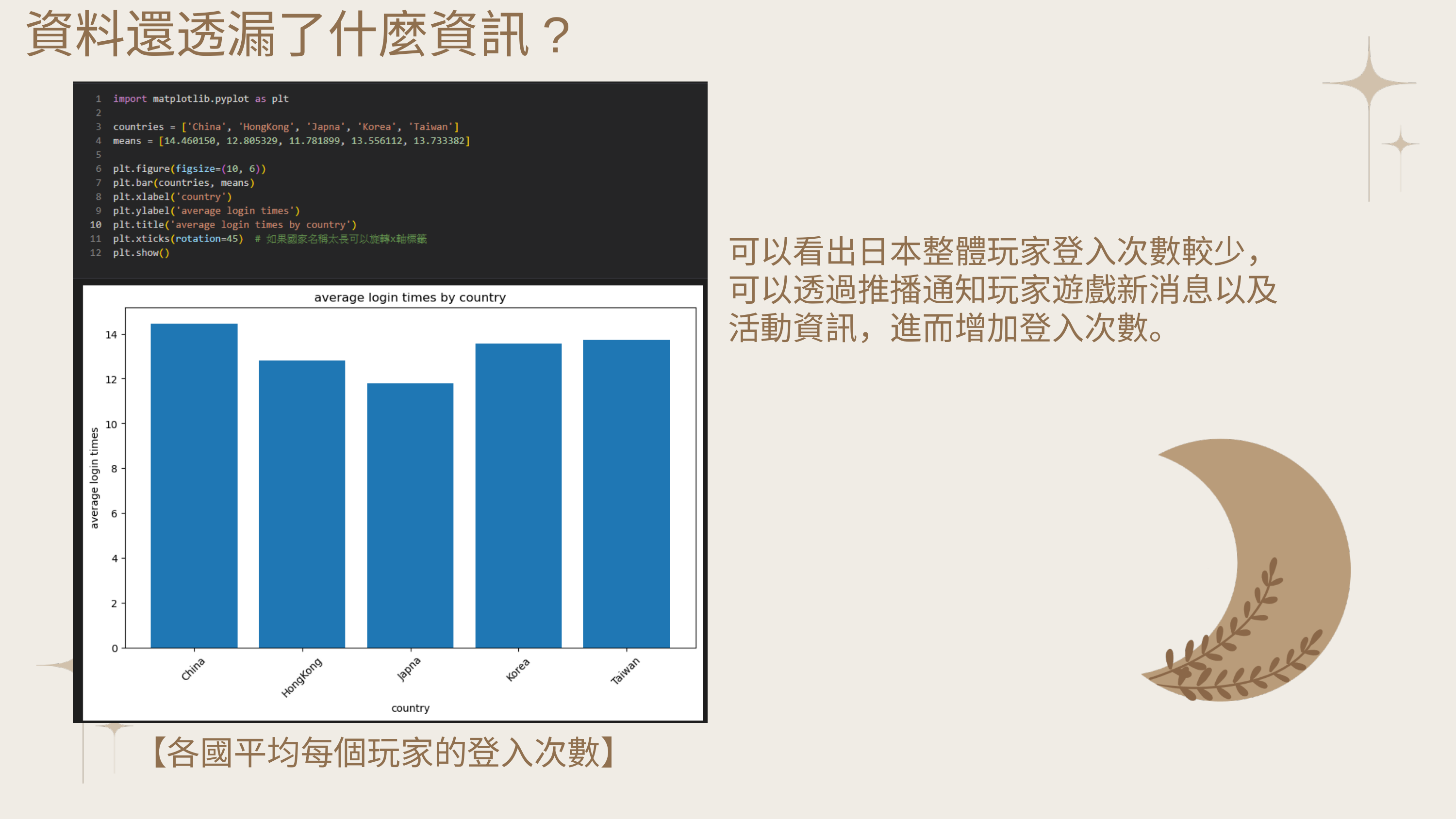

資料還透漏了什麼資訊?

可以看出日本整體玩家登入次數較少，可以透過推播通知玩家遊戲新消息以及活動資訊，進而增加登入次數。

【各國平均每個玩家的登入次數】